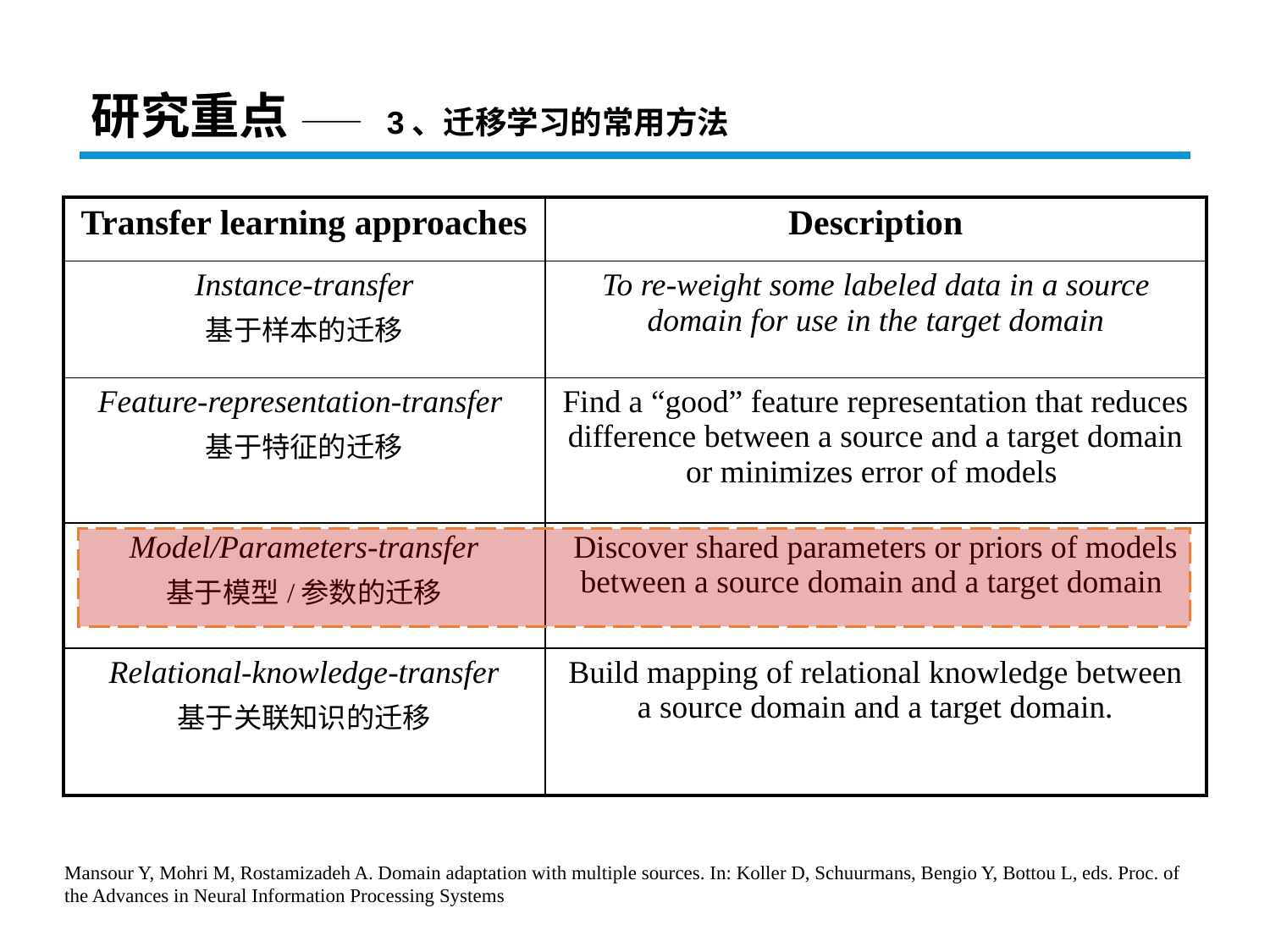

研究重点 ——  3、迁移学习的常用方法
| Transfer learning approaches | Description |
| --- | --- |
| Instance-transfer 基于样本的迁移 | To re-weight some labeled data in a source domain for use in the target domain |
| Feature-representation-transfer 基于特征的迁移 | Find a “good” feature representation that reduces difference between a source and a target domain or minimizes error of models |
| Model/Parameters-transfer 基于模型/参数的迁移 | Discover shared parameters or priors of models between a source domain and a target domain |
| Relational-knowledge-transfer 基于关联知识的迁移 | Build mapping of relational knowledge between a source domain and a target domain. |

Mansour Y, Mohri M, Rostamizadeh A. Domain adaptation with multiple sources. In: Koller D, Schuurmans, Bengio Y, Bottou L, eds. Proc. of the Advances in Neural Information Processing Systems